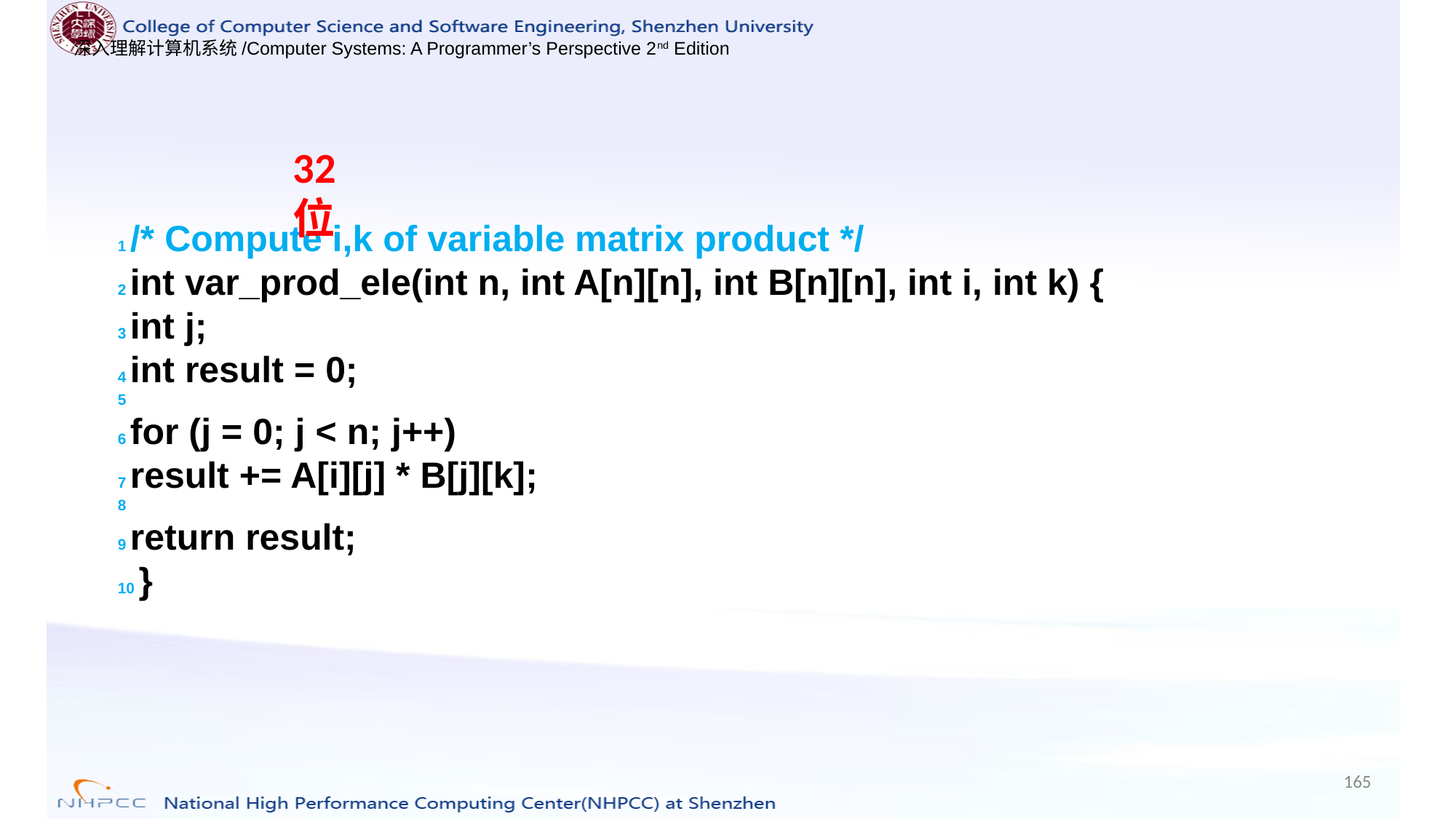

32位
1 /* Compute i,k of variable matrix product */
2 int var_prod_ele(int n, int A[n][n], int B[n][n], int i, int k) {
3 int j;
4 int result = 0;
5
6 for (j = 0; j < n; j++)
7 result += A[i][j] * B[j][k];
8
9 return result;
10 }
165